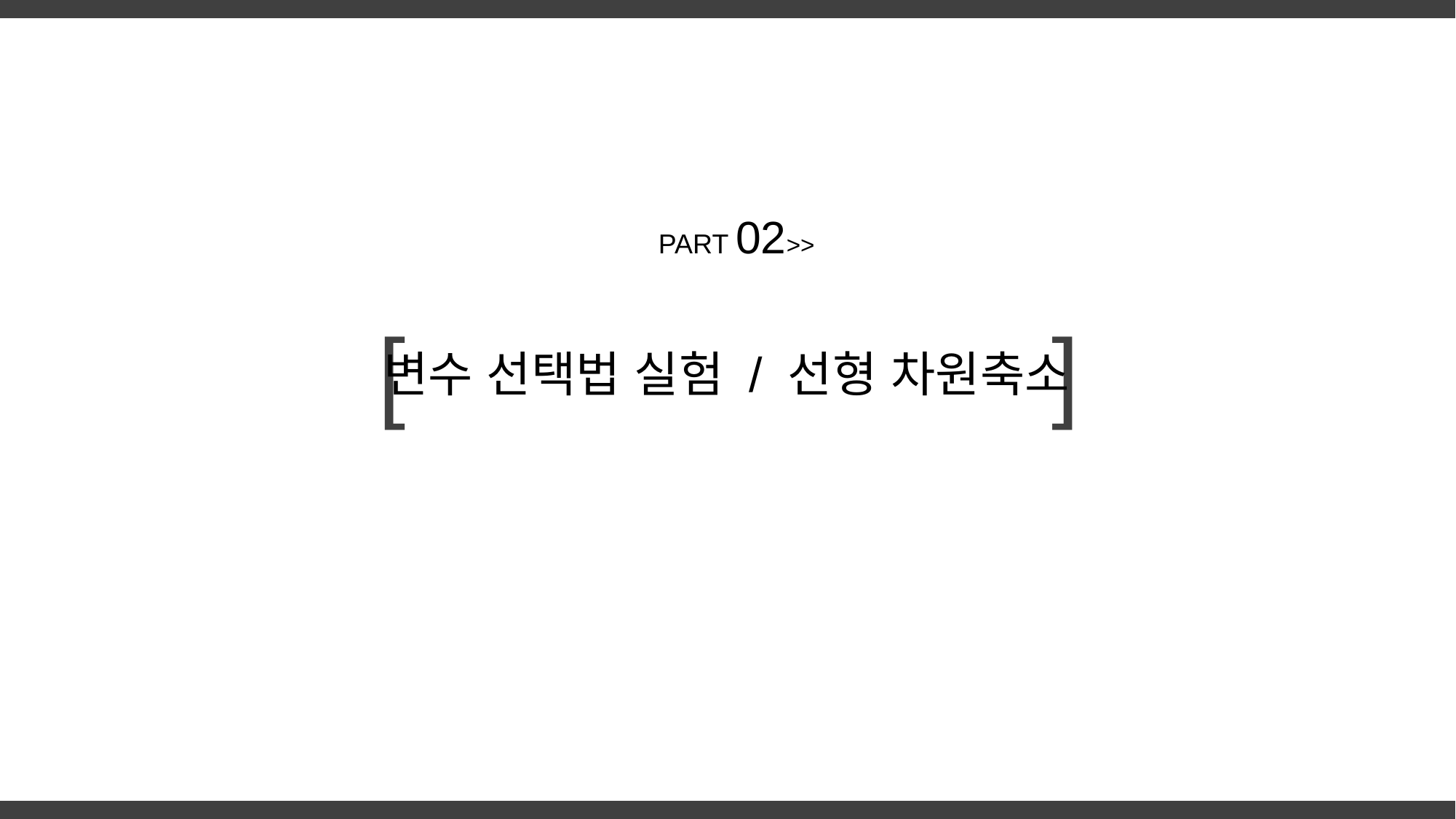

PART 02>>
[
]
변수 선택법 실험 / 선형 차원축소